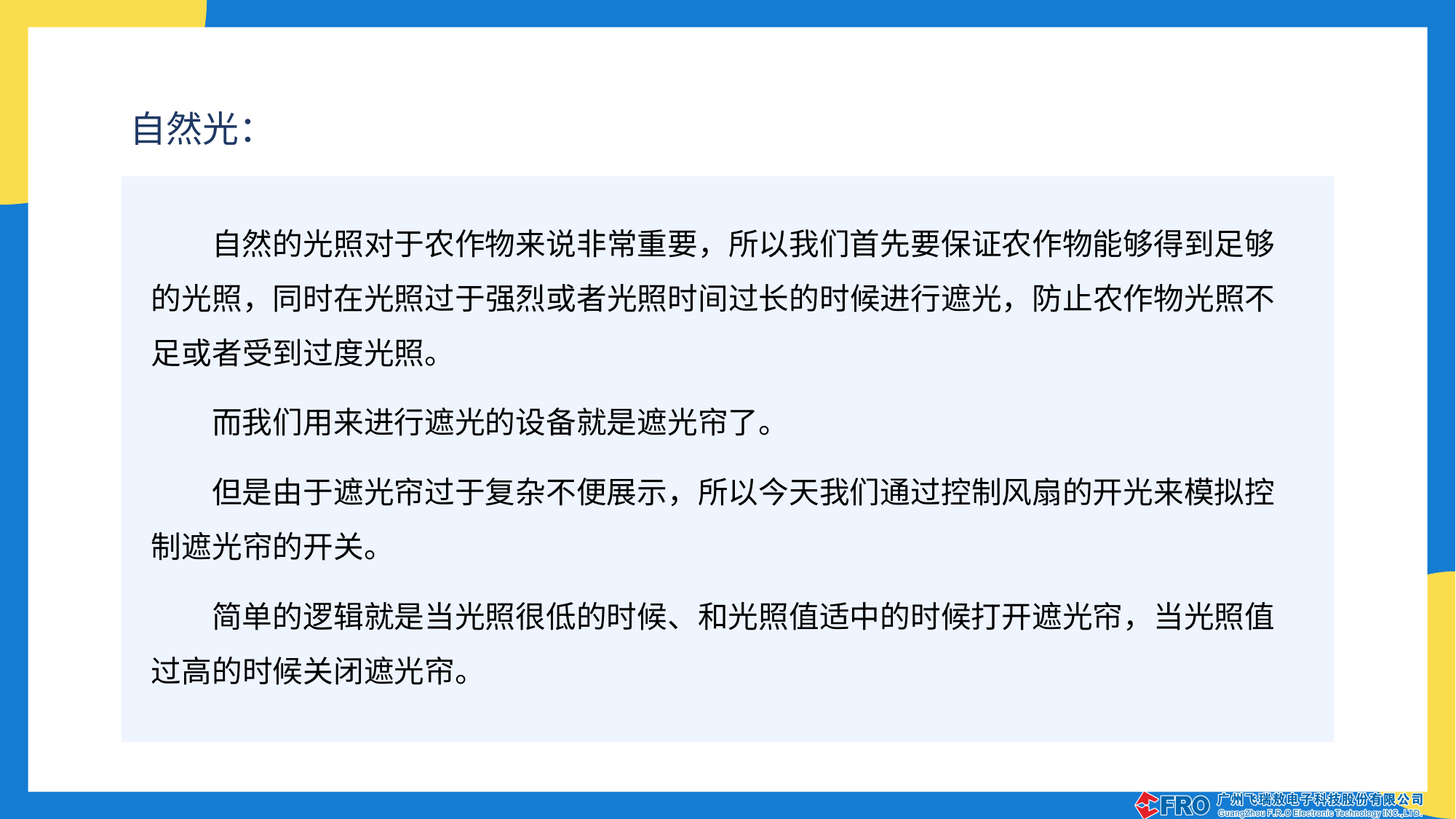

自然光：
自然的光照对于农作物来说非常重要，所以我们首先要保证农作物能够得到足够的光照，同时在光照过于强烈或者光照时间过长的时候进行遮光，防止农作物光照不足或者受到过度光照。
而我们用来进行遮光的设备就是遮光帘了。
但是由于遮光帘过于复杂不便展示，所以今天我们通过控制风扇的开光来模拟控制遮光帘的开关。
简单的逻辑就是当光照很低的时候、和光照值适中的时候打开遮光帘，当光照值过高的时候关闭遮光帘。